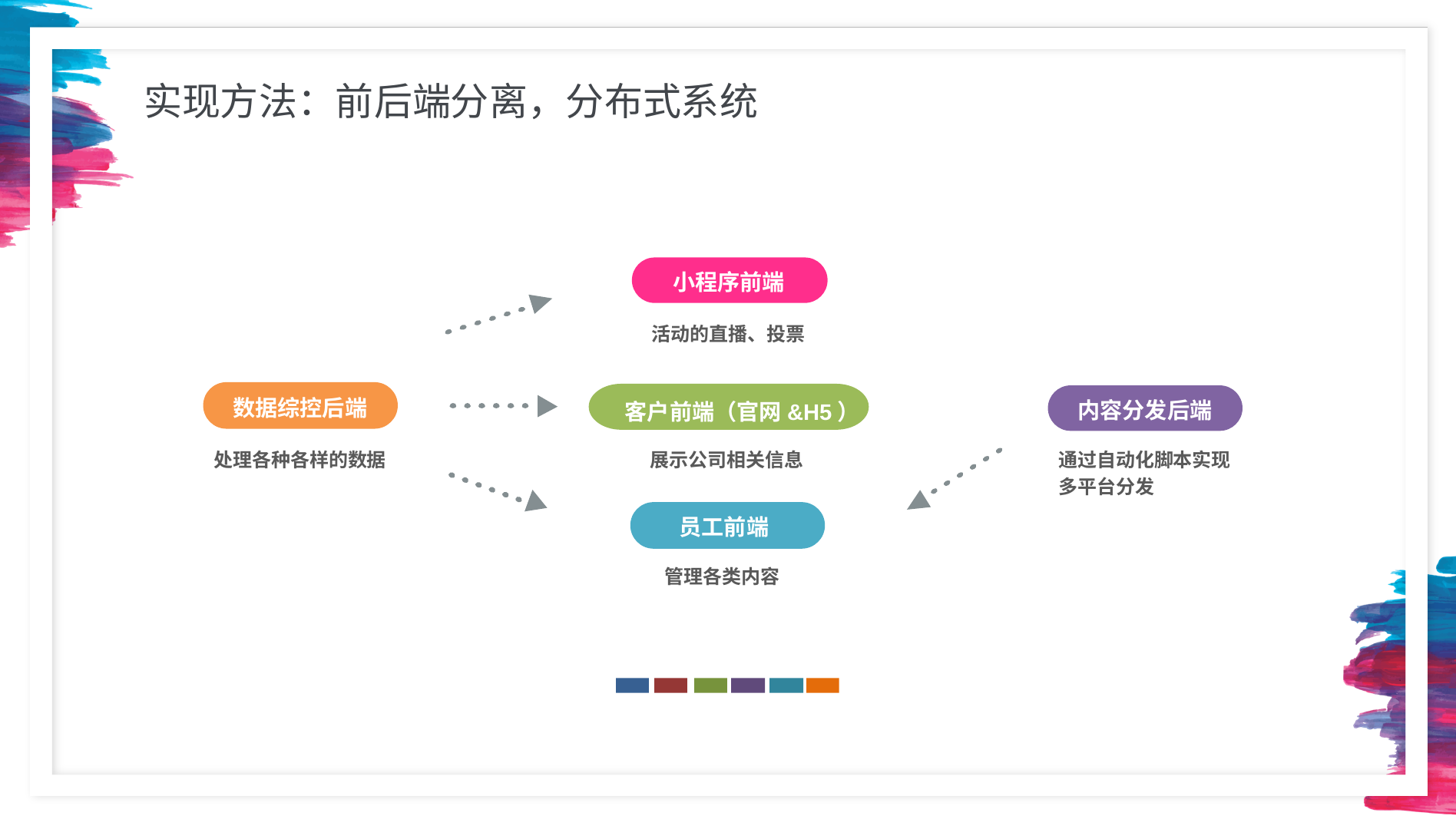

实现方法：前后端分离，分布式系统

小程序前端

活动的直播、投票

数据综控后端
内容分发后端
客户前端（官网&H5）

处理各种各样的数据
展示公司相关信息
通过自动化脚本实现多平台分发

员工前端
管理各类内容